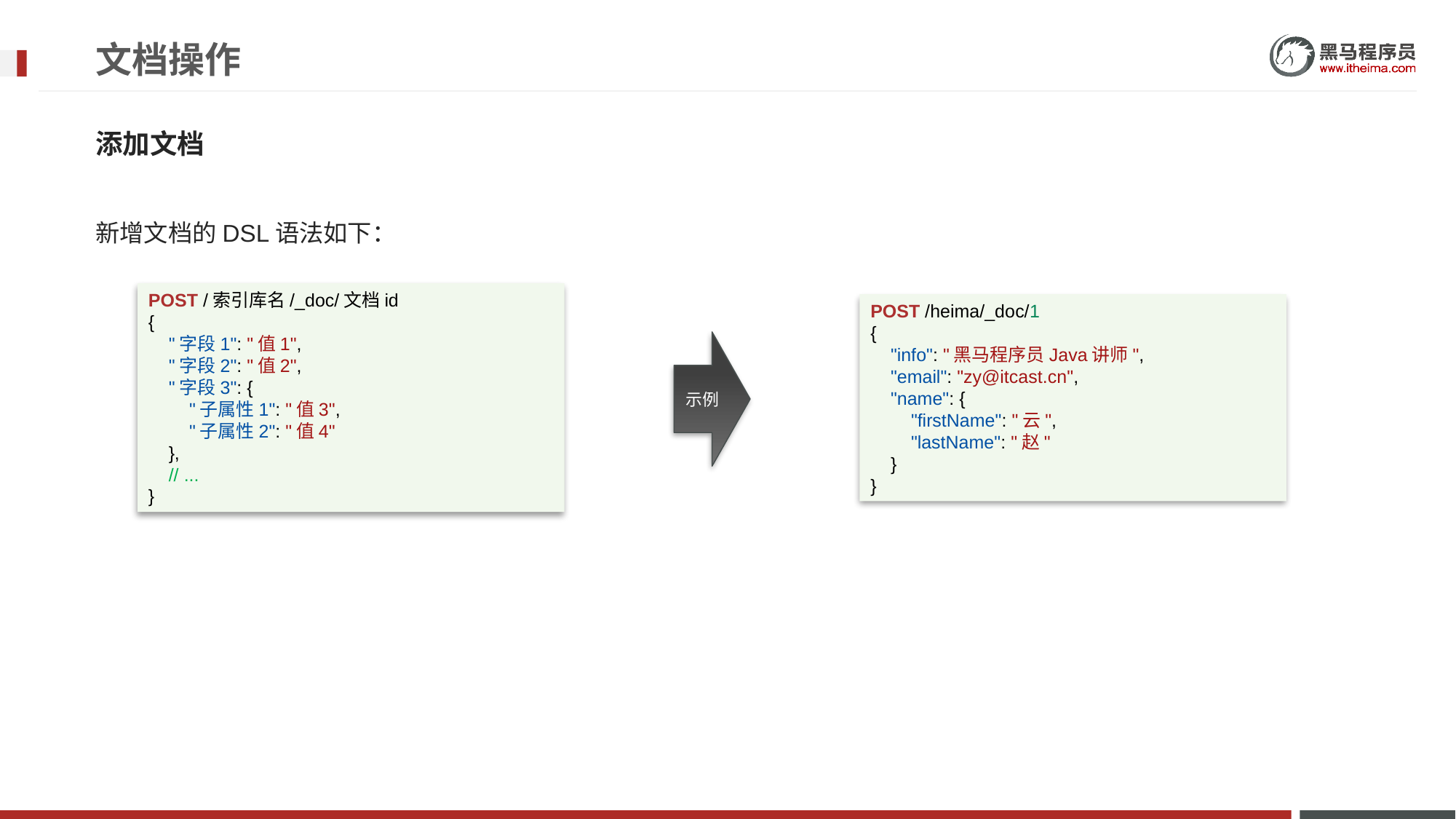

# 文档操作
添加文档
新增文档的DSL语法如下：
POST /索引库名/_doc/文档id
{
    "字段1": "值1",
    "字段2": "值2",
    "字段3": {
        "子属性1": "值3",
        "子属性2": "值4"
    },
    // ...
}
POST /heima/_doc/1
{
    "info": "黑马程序员Java讲师",
    "email": "zy@itcast.cn",
    "name": {
        "firstName": "云",
        "lastName": "赵"
    }
}
示例